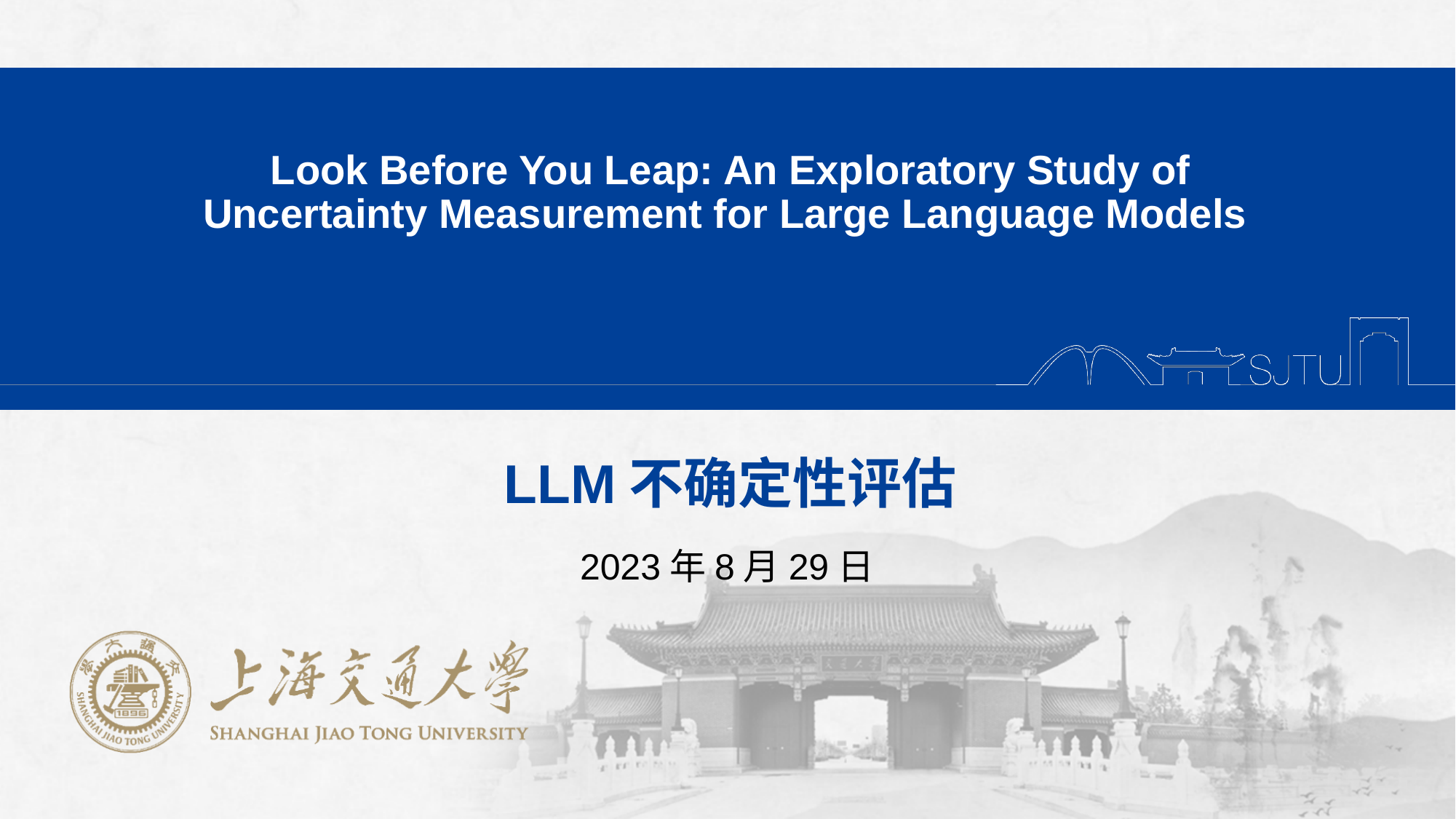

Look Before You Leap: An Exploratory Study of
Uncertainty Measurement for Large Language Models
LLM不确定性评估
2023年8月29日